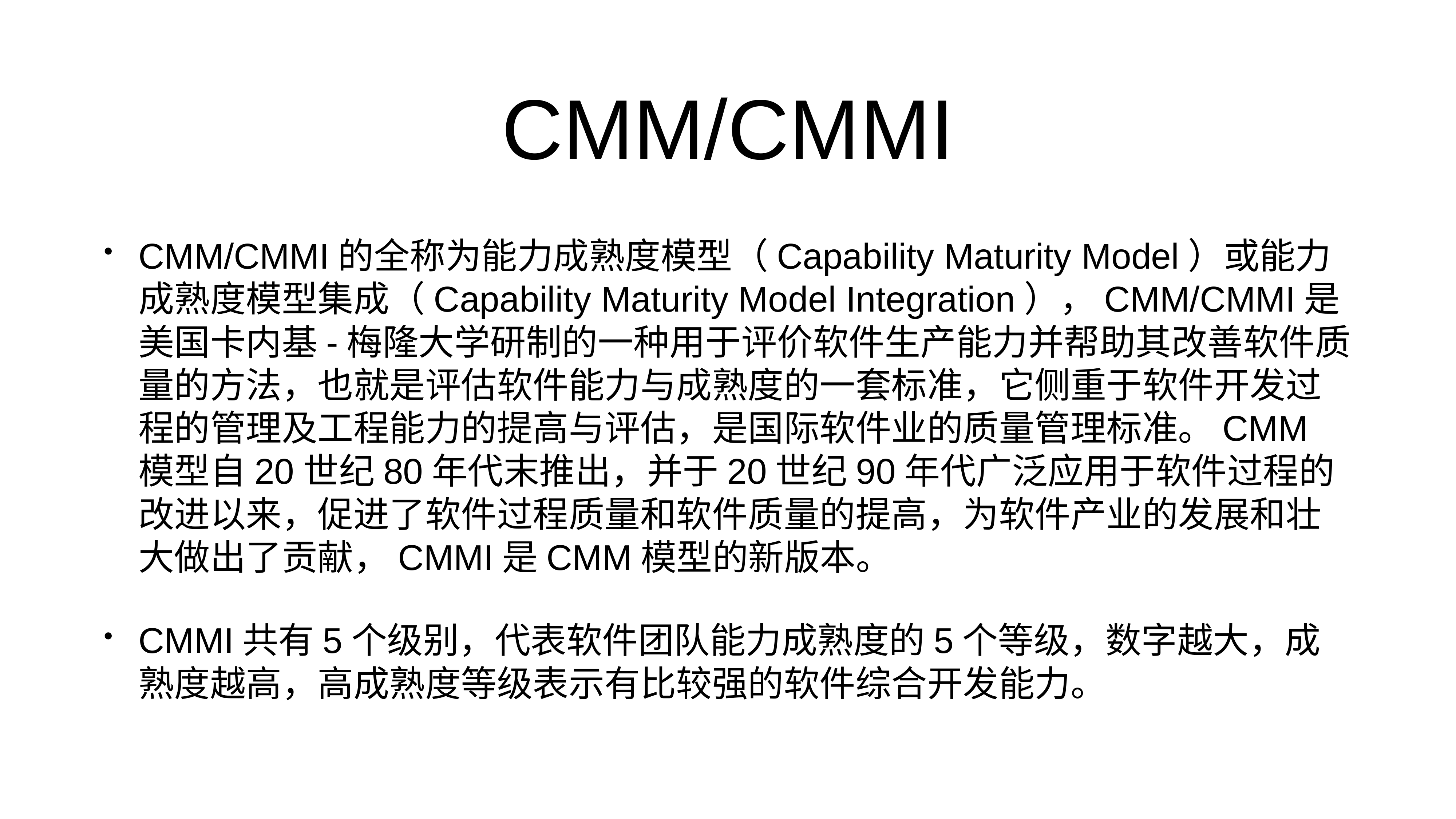

# CMM/CMMI
CMM/CMMI的全称为能力成熟度模型（Capability Maturity Model）或能力成熟度模型集成（Capability Maturity Model Integration），CMM/CMMI是美国卡内基-梅隆大学研制的一种用于评价软件生产能力并帮助其改善软件质量的方法，也就是评估软件能力与成熟度的一套标准，它侧重于软件开发过程的管理及工程能力的提高与评估，是国际软件业的质量管理标准。CMM模型自20世纪80年代末推出，并于20世纪90年代广泛应用于软件过程的改进以来，促进了软件过程质量和软件质量的提高，为软件产业的发展和壮大做出了贡献，CMMI是CMM模型的新版本。
CMMI共有5个级别，代表软件团队能力成熟度的5个等级，数字越大，成熟度越高，高成熟度等级表示有比较强的软件综合开发能力。